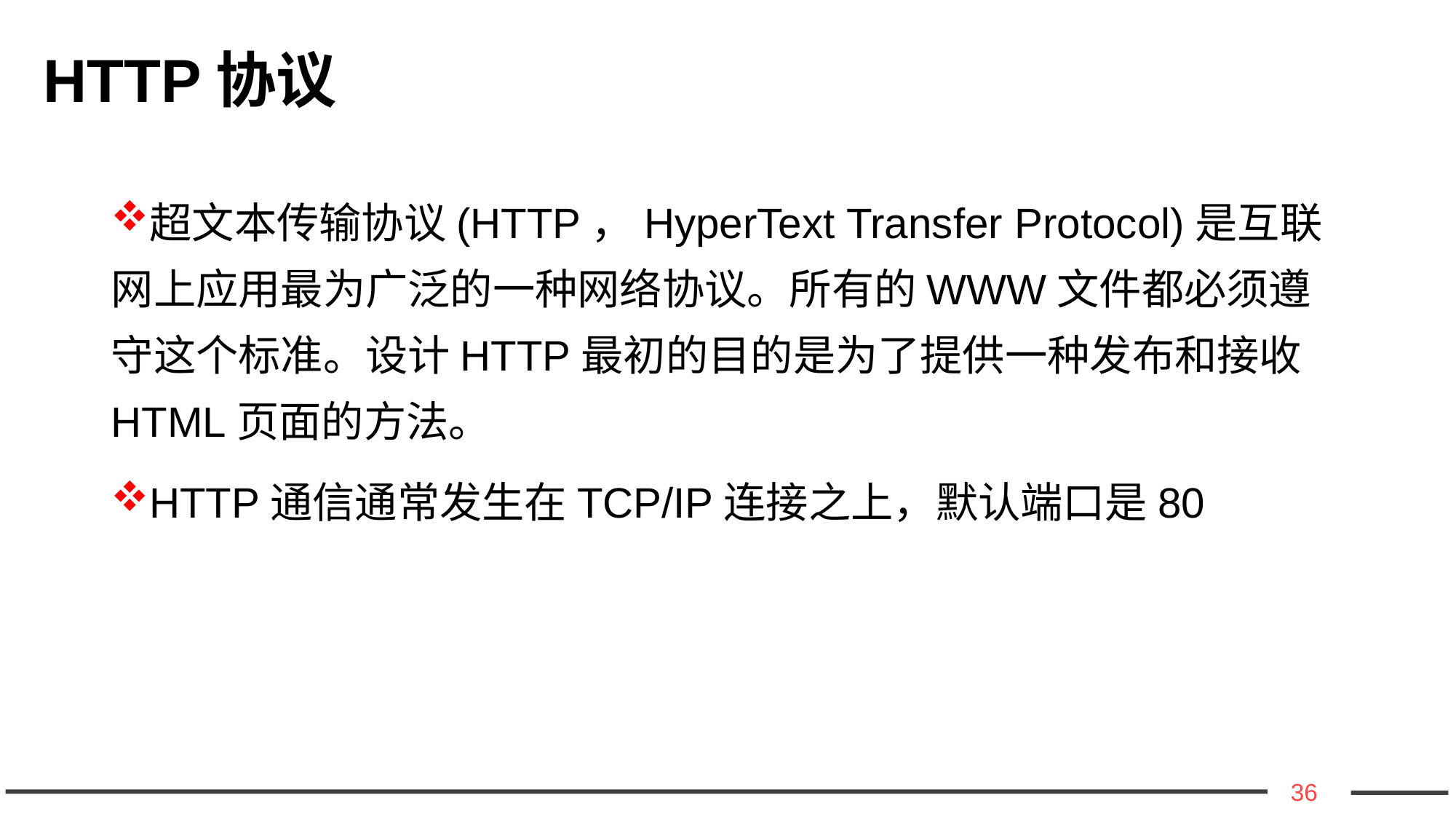

# HTTP协议
超文本传输协议(HTTP，HyperText Transfer Protocol)是互联网上应用最为广泛的一种网络协议。所有的WWW文件都必须遵守这个标准。设计HTTP最初的目的是为了提供一种发布和接收HTML页面的方法。
HTTP通信通常发生在TCP/IP连接之上，默认端口是80